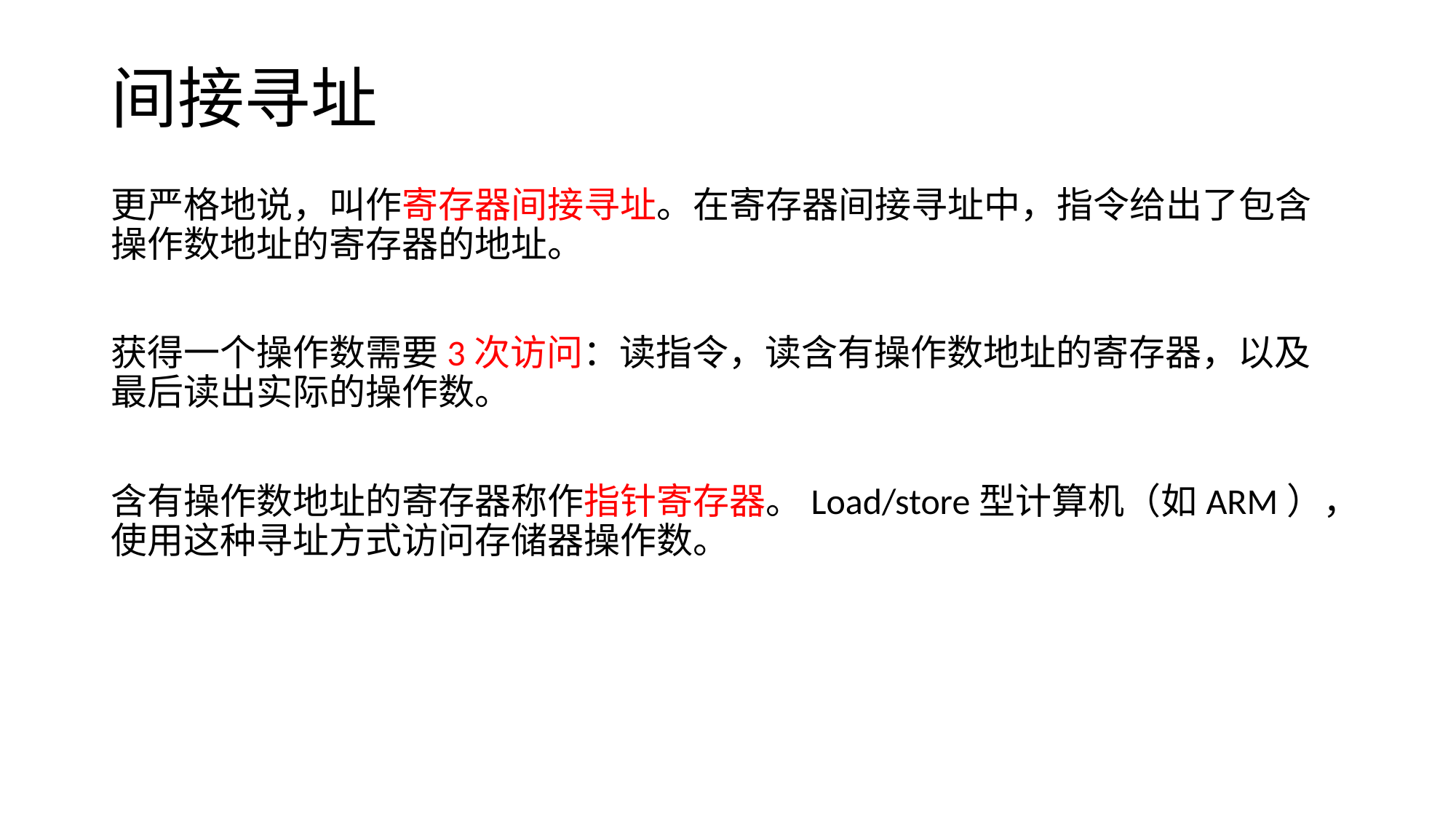

# 间接寻址
更严格地说，叫作寄存器间接寻址。在寄存器间接寻址中，指令给出了包含操作数地址的寄存器的地址。

获得一个操作数需要3次访问：读指令，读含有操作数地址的寄存器，以及最后读出实际的操作数。

含有操作数地址的寄存器称作指针寄存器。Load/store型计算机（如ARM），使用这种寻址方式访问存储器操作数。